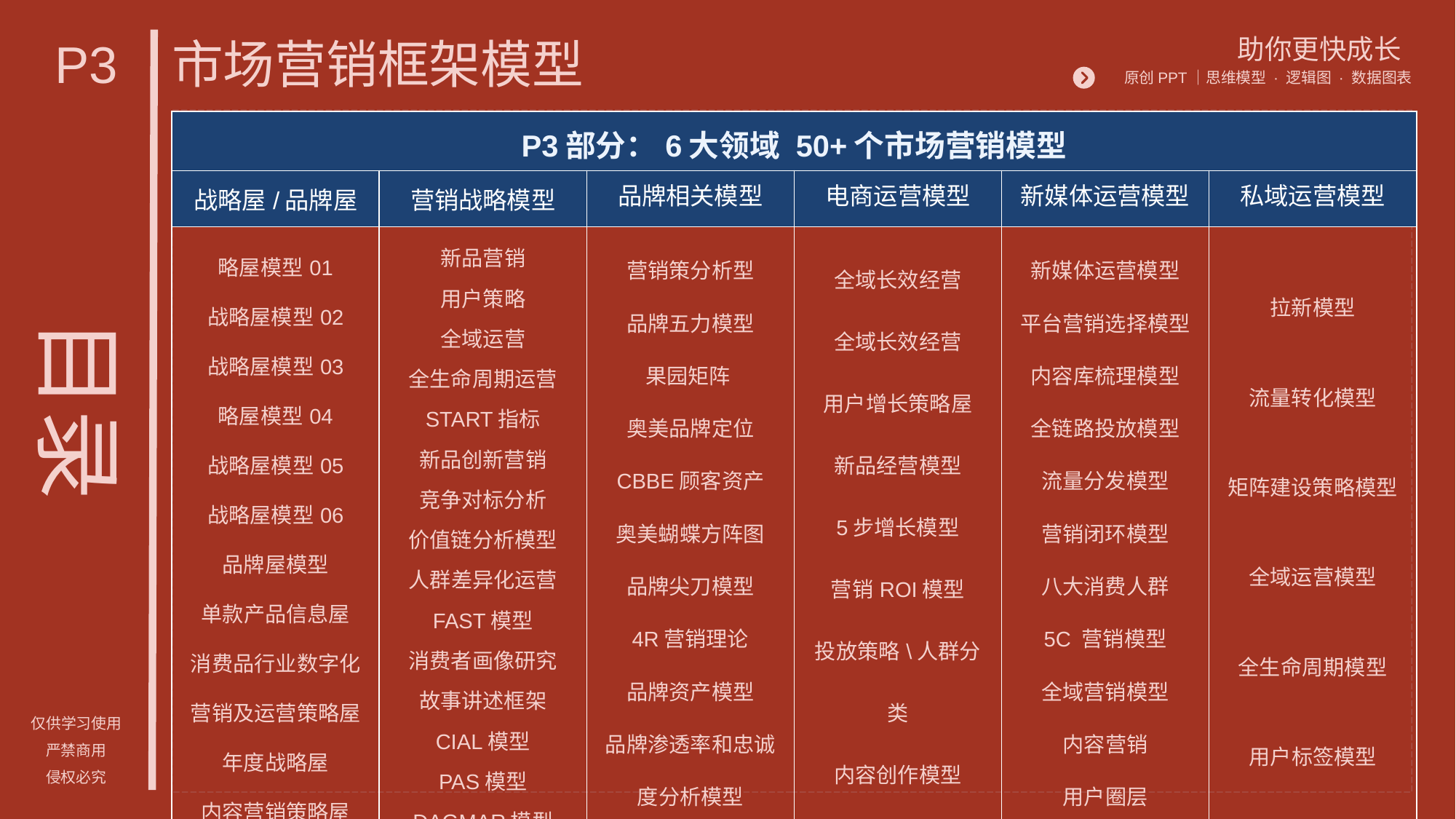

P3
# 市场营销框架模型
| P3部分：6大领域 50+个市场营销模型 |  |  |  |  |  |
| --- | --- | --- | --- | --- | --- |
| 战略屋/品牌屋 | 营销战略模型 | 品牌相关模型 | 电商运营模型 | 新媒体运营模型 | 私域运营模型 |
| 略屋模型01 战略屋模型02 战略屋模型03 略屋模型04 战略屋模型05 战略屋模型06 品牌屋模型 单款产品信息屋 消费品行业数字化营销及运营策略屋 年度战略屋 内容营销策略屋 新品传播策略屋 | 新品营销 用户策略 全域运营 全生命周期运营 START指标 新品创新营销 竞争对标分析 价值链分析模型 人群差异化运营 FAST模型 消费者画像研究 故事讲述框架 CIAL模型 PAS模型 DAGMAR模型 价格制定3C | 营销策分析型 品牌五力模型 果园矩阵 奥美品牌定位 CBBE顾客资产 奥美蝴蝶方阵图 品牌尖刀模型 4R营销理论 品牌资产模型 品牌渗透率和忠诚度分析模型 品牌四要素 | 全域长效经营 全域长效经营 用户增长策略屋 新品经营模型 5步增长模型 营销ROI模型 投放策略\人群分类 内容创作模型 行业特性分析 A/B测试 | 新媒体运营模型 平台营销选择模型 内容库梳理模型 全链路投放模型 流量分发模型 营销闭环模型 八大消费人群 5C 营销模型 全域营销模型 内容营销 用户圈层 渠道建设 | 拉新模型 流量转化模型 矩阵建设策略模型 全域运营模型 全生命周期模型 用户标签模型 私域闭环模型 |